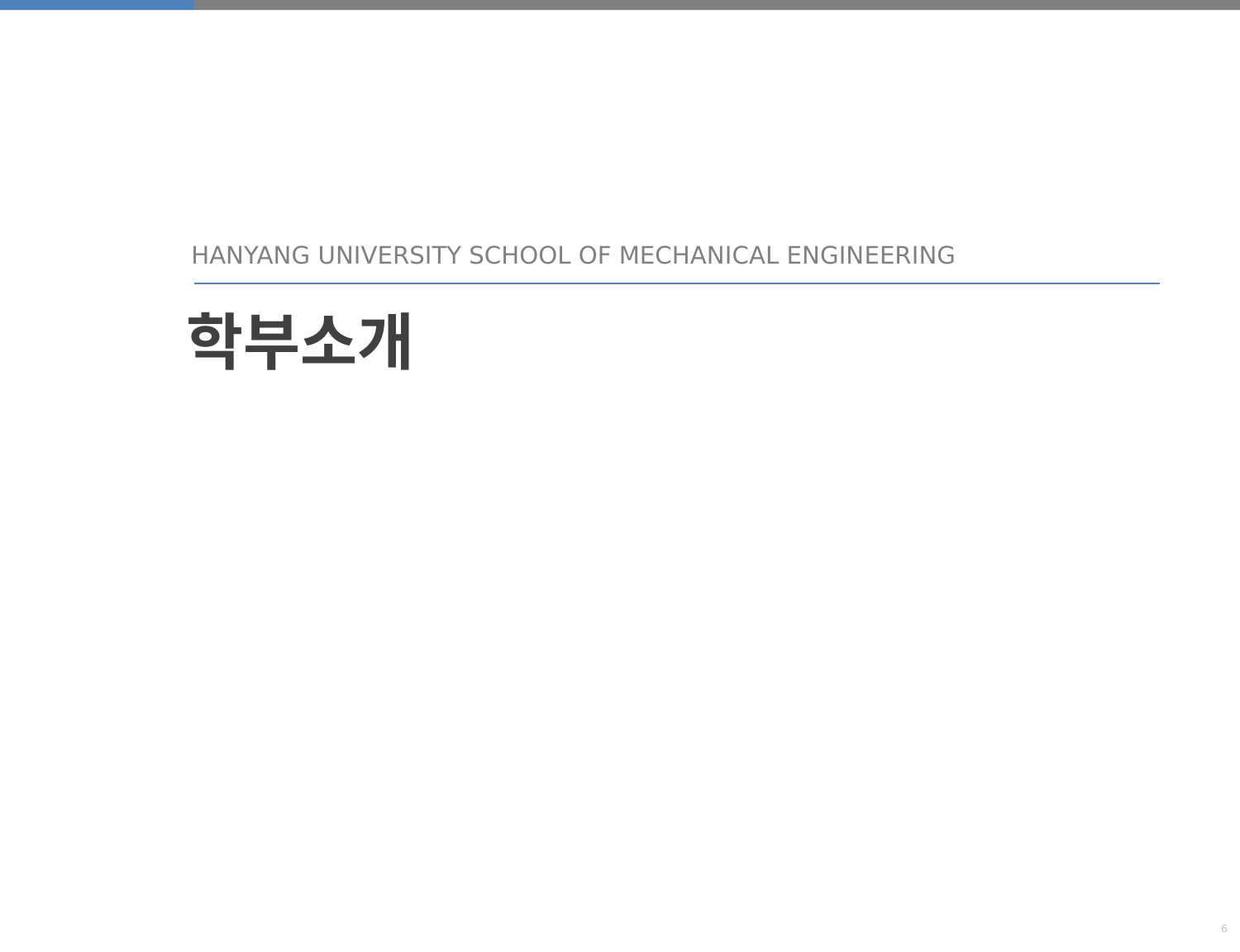

HANYANG UNIVERSITY SCHOOL OF MECHANICAL ENGINEERING
학부소개
6